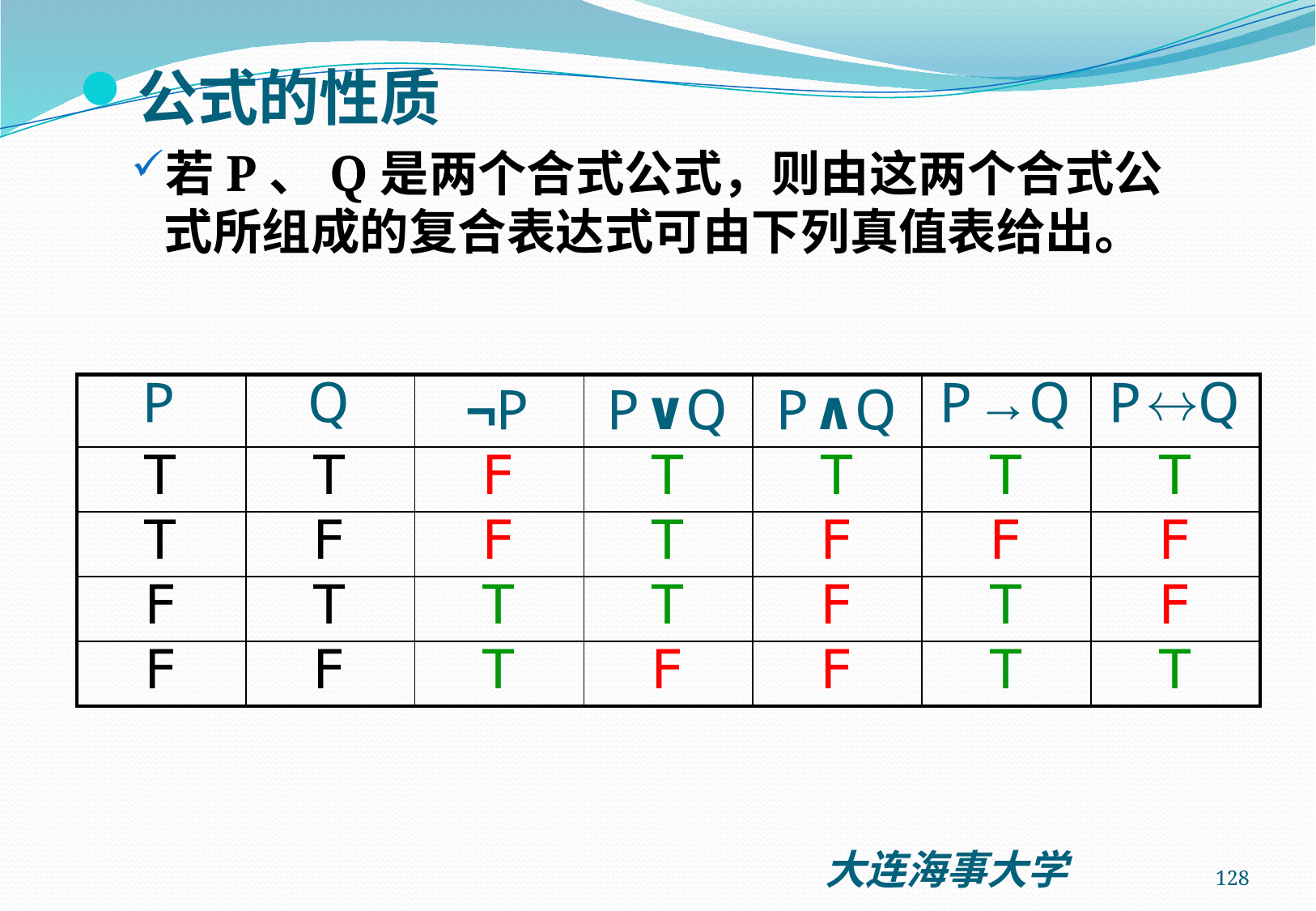

公式的性质
若P、Q是两个合式公式，则由这两个合式公式所组成的复合表达式可由下列真值表给出。

| P | Q | ¬P | P∨Q | P∧Q | P→Q | P↔Q |
| --- | --- | --- | --- | --- | --- | --- |
| T | T | F | T | T | T | T |
| T | F | F | T | F | F | F |
| F | T | T | T | F | T | F |
| F | F | T | F | F | T | T |
128